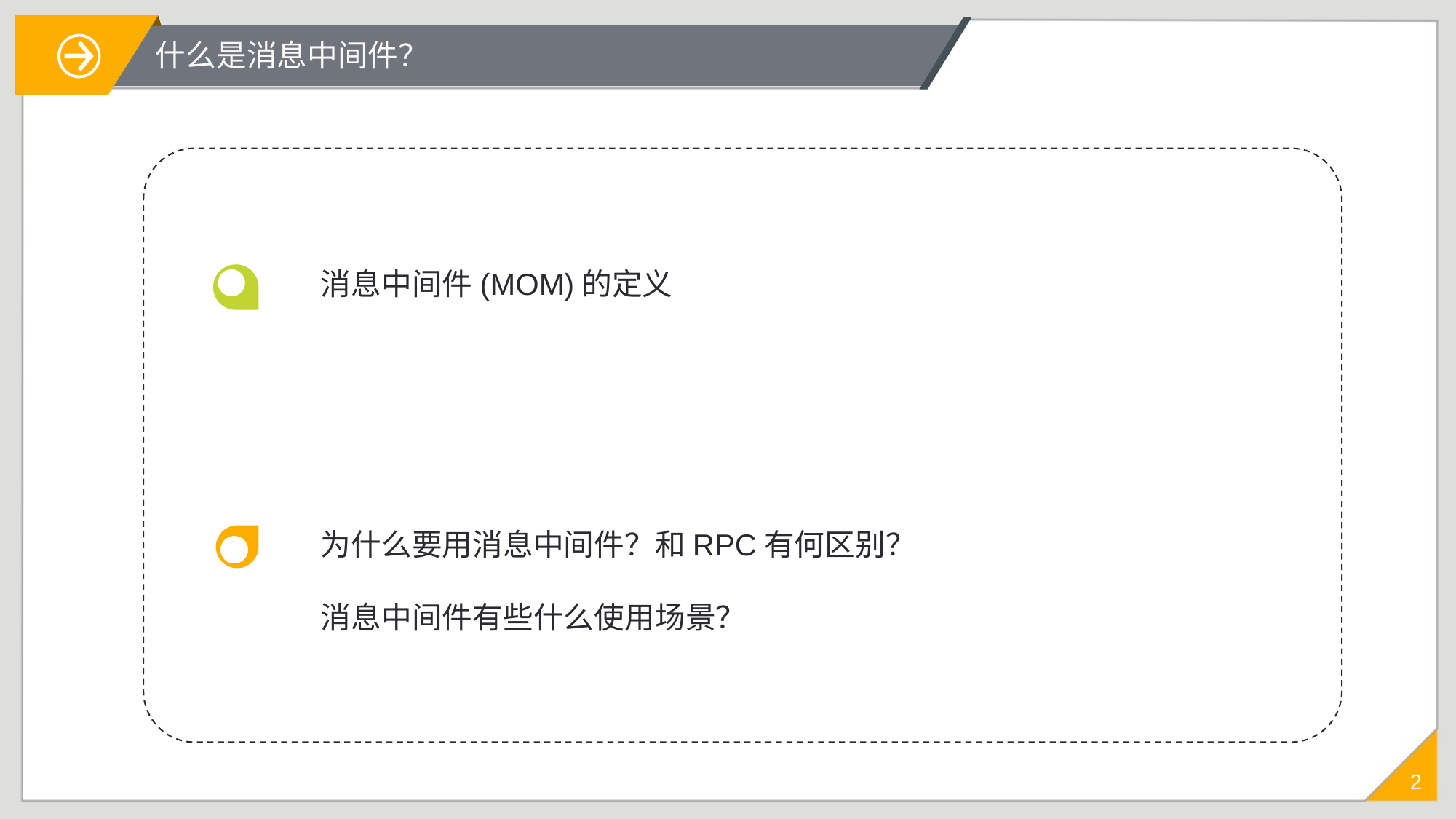

什么是消息中间件？

消息中间件(MOM)的定义

为什么要用消息中间件？和RPC有何区别？

消息中间件有些什么使用场景？